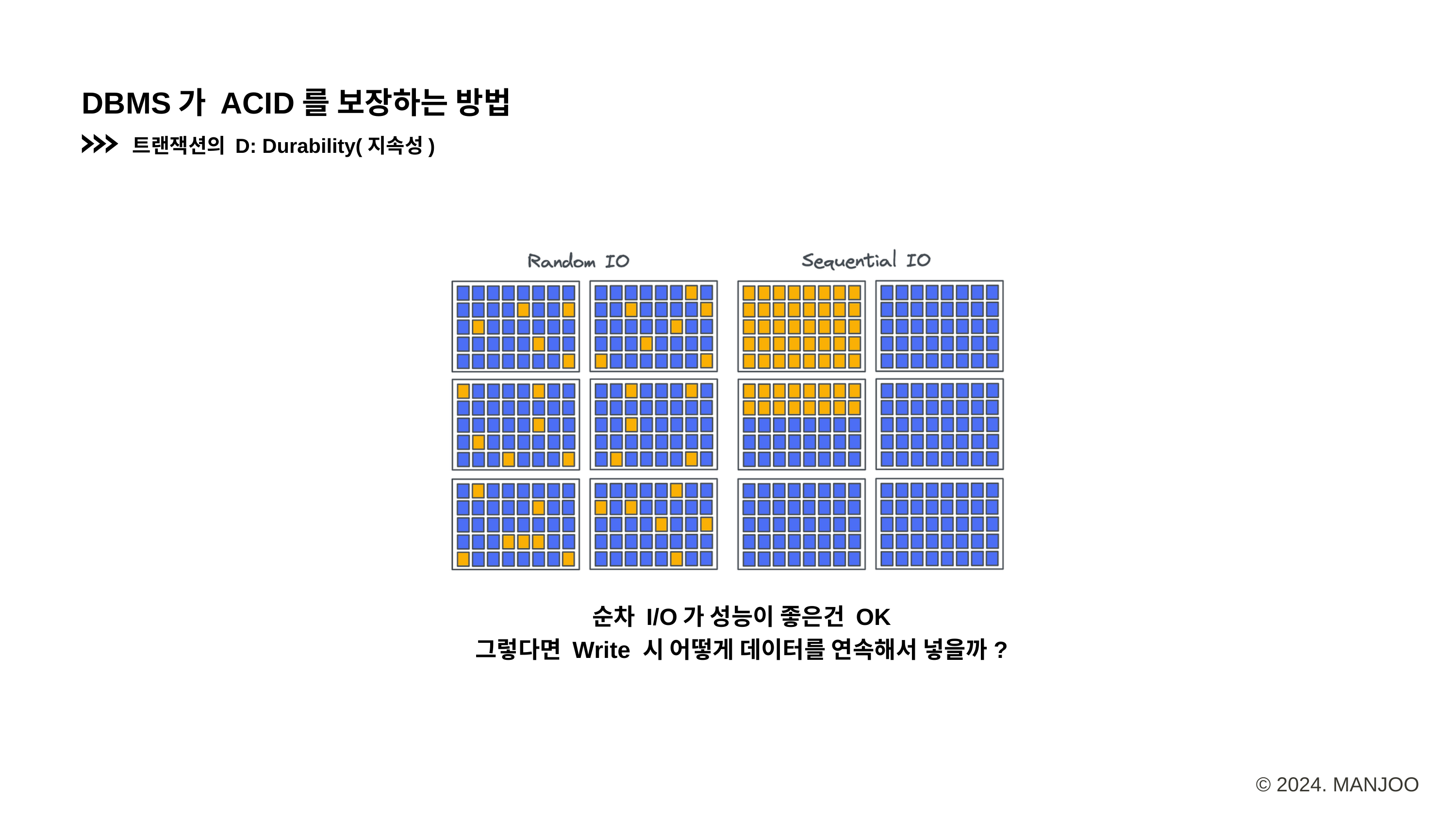

DBMS가 ACID를 보장하는 방법

트랜잭션의 D: Durability(지속성)

순차 I/O가 성능이 좋은건 OK
그렇다면 Write 시 어떻게 데이터를 연속해서 넣을까?
© 2024. MANJOO